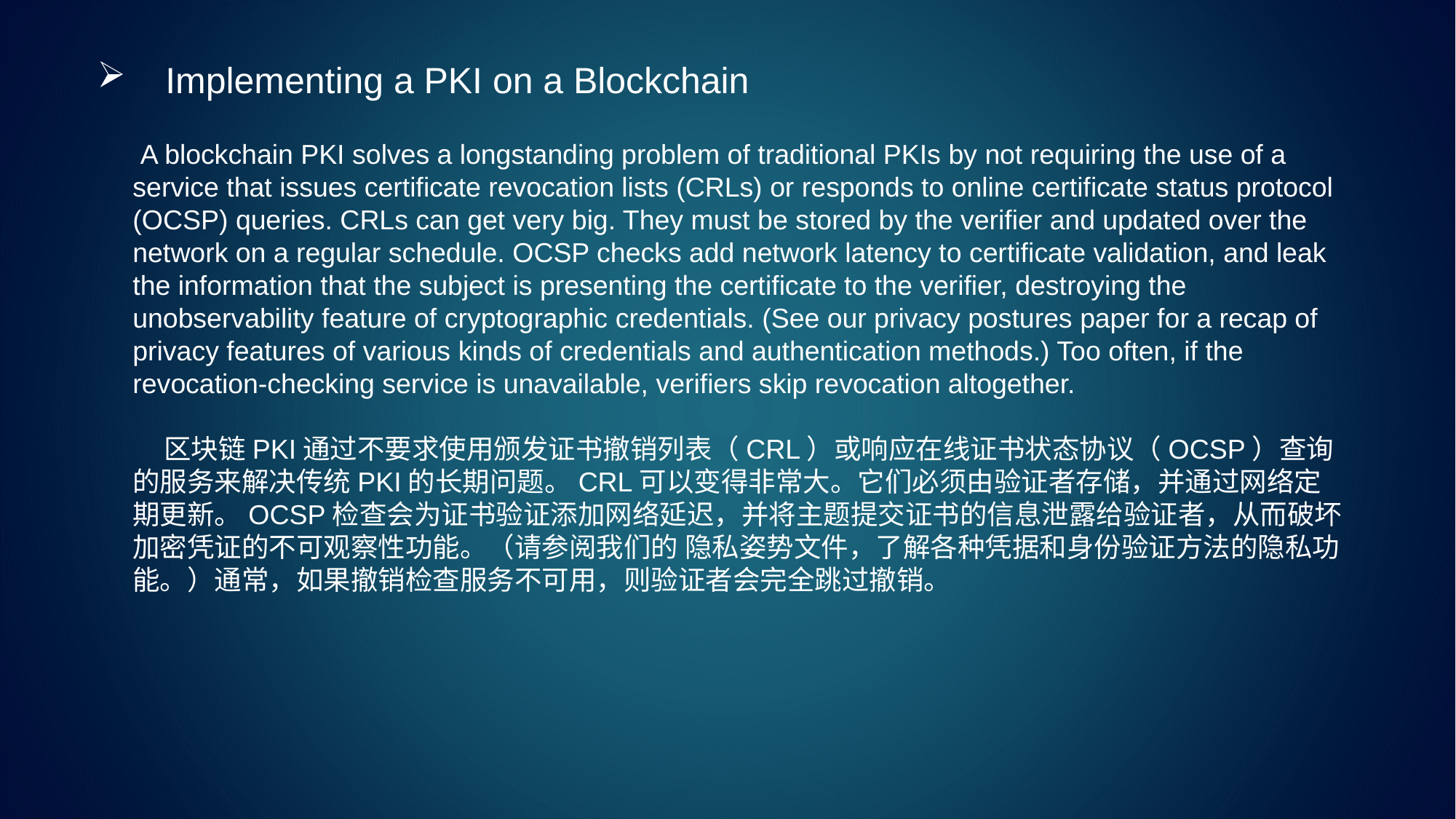

Implementing a PKI on a Blockchain
 A blockchain PKI solves a longstanding problem of traditional PKIs by not requiring the use of a service that issues certificate revocation lists (CRLs) or responds to online certificate status protocol (OCSP) queries. CRLs can get very big. They must be stored by the verifier and updated over the network on a regular schedule. OCSP checks add network latency to certificate validation, and leak the information that the subject is presenting the certificate to the verifier, destroying the unobservability feature of cryptographic credentials. (See our privacy postures paper for a recap of privacy features of various kinds of credentials and authentication methods.) Too often, if the revocation-checking service is unavailable, verifiers skip revocation altogether.

    区块链PKI通过不要求使用颁发证书撤销列表（CRL）或响应在线证书状态协议（OCSP）查询的服务来解决传统PKI的长期问题。CRL可以变得非常大。它们必须由验证者存储，并通过网络定期更新。OCSP检查会为证书验证添加网络延迟，并将主题提交证书的信息泄露给验证者，从而破坏加密凭证的不可观察性功能。（请参阅我们的 隐私姿势文件，了解各种凭据和身份验证方法的隐私功能。）通常，如果撤销检查服务不可用，则验证者会完全跳过撤销。